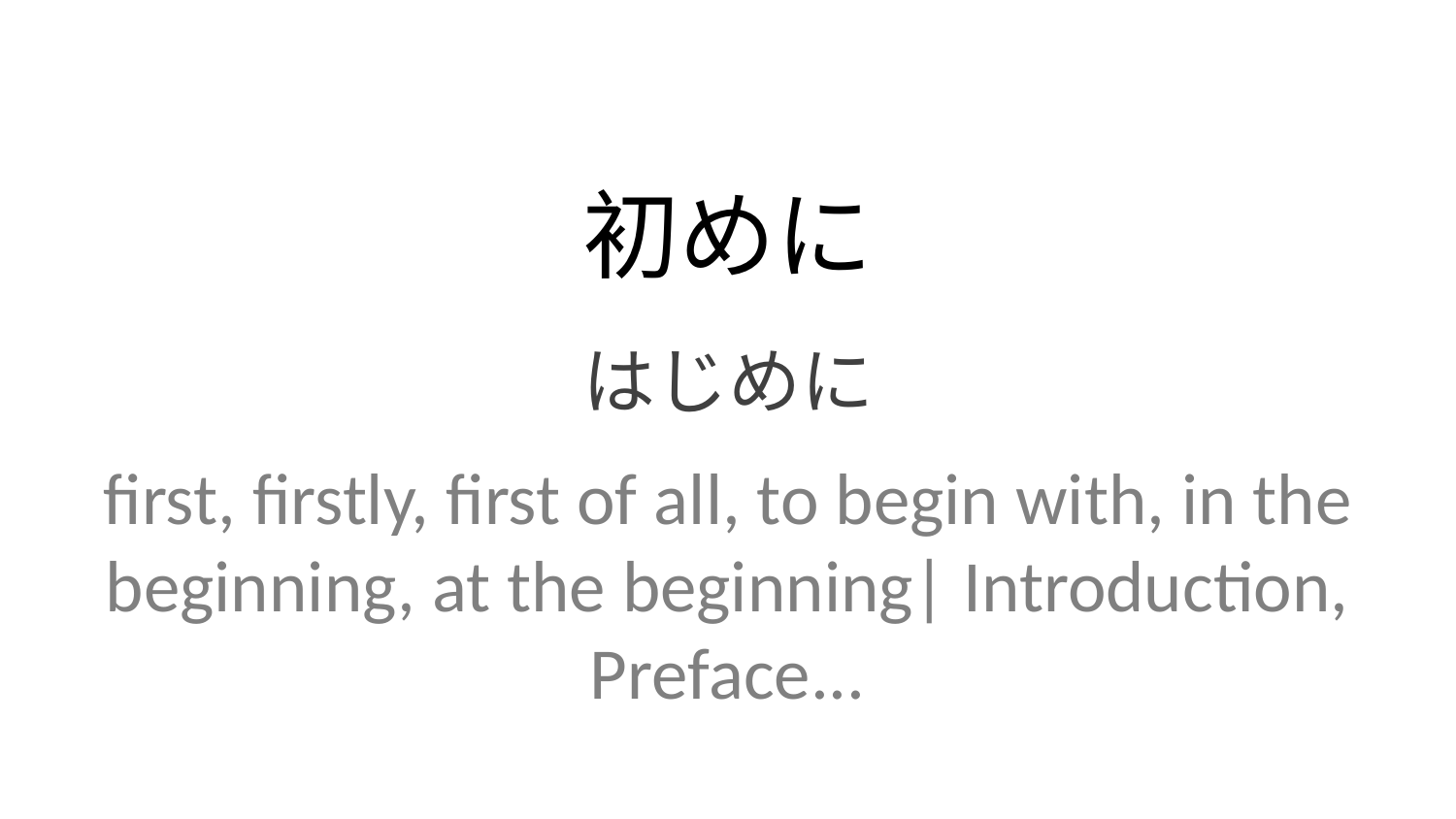

初めに

はじめに
first, firstly, first of all, to begin with, in the beginning, at the beginning| Introduction, Preface...